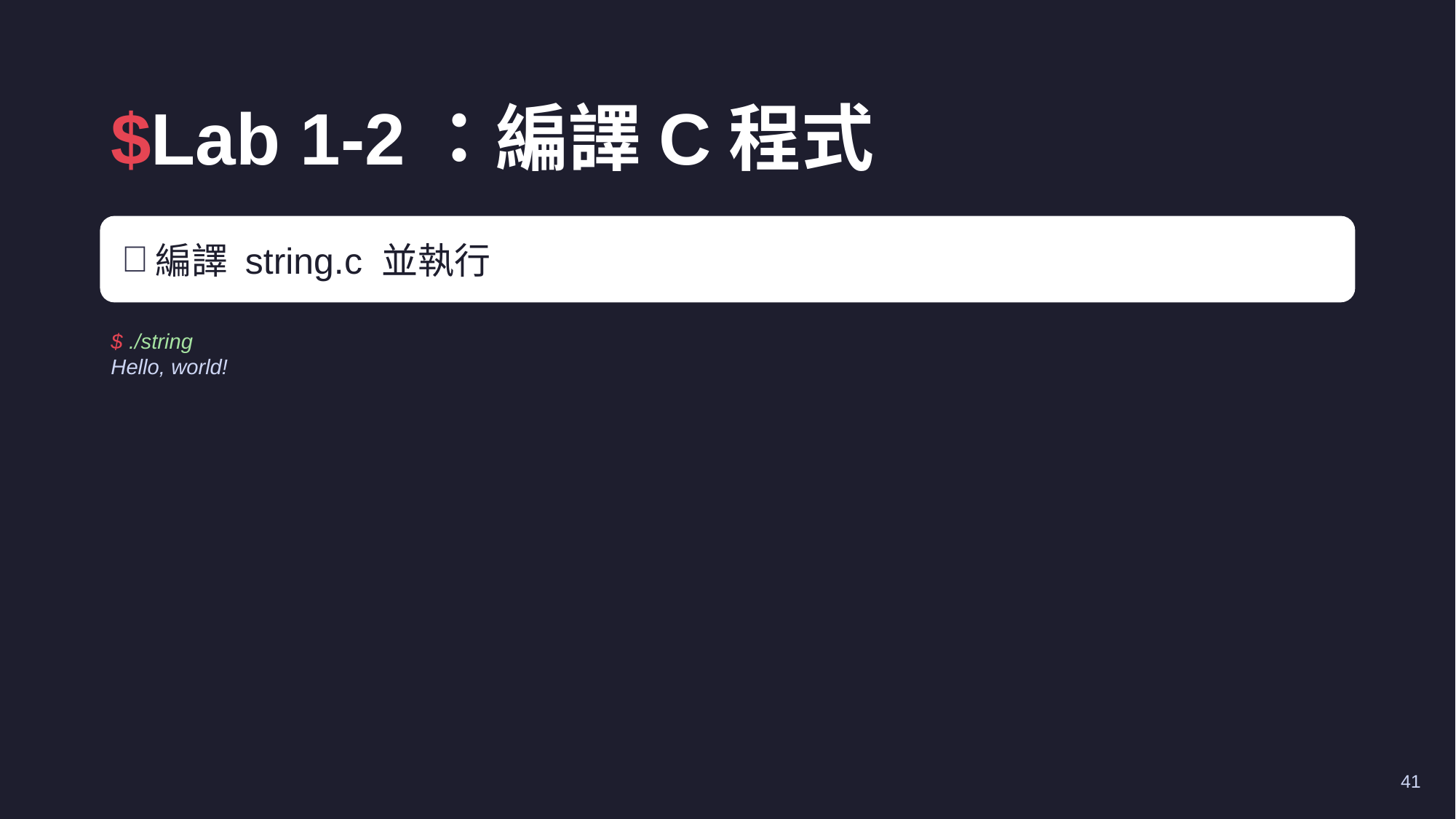

# $Lab 1-2：編譯C程式
編譯 string.c 並執行
$ ./string
Hello, world!

41